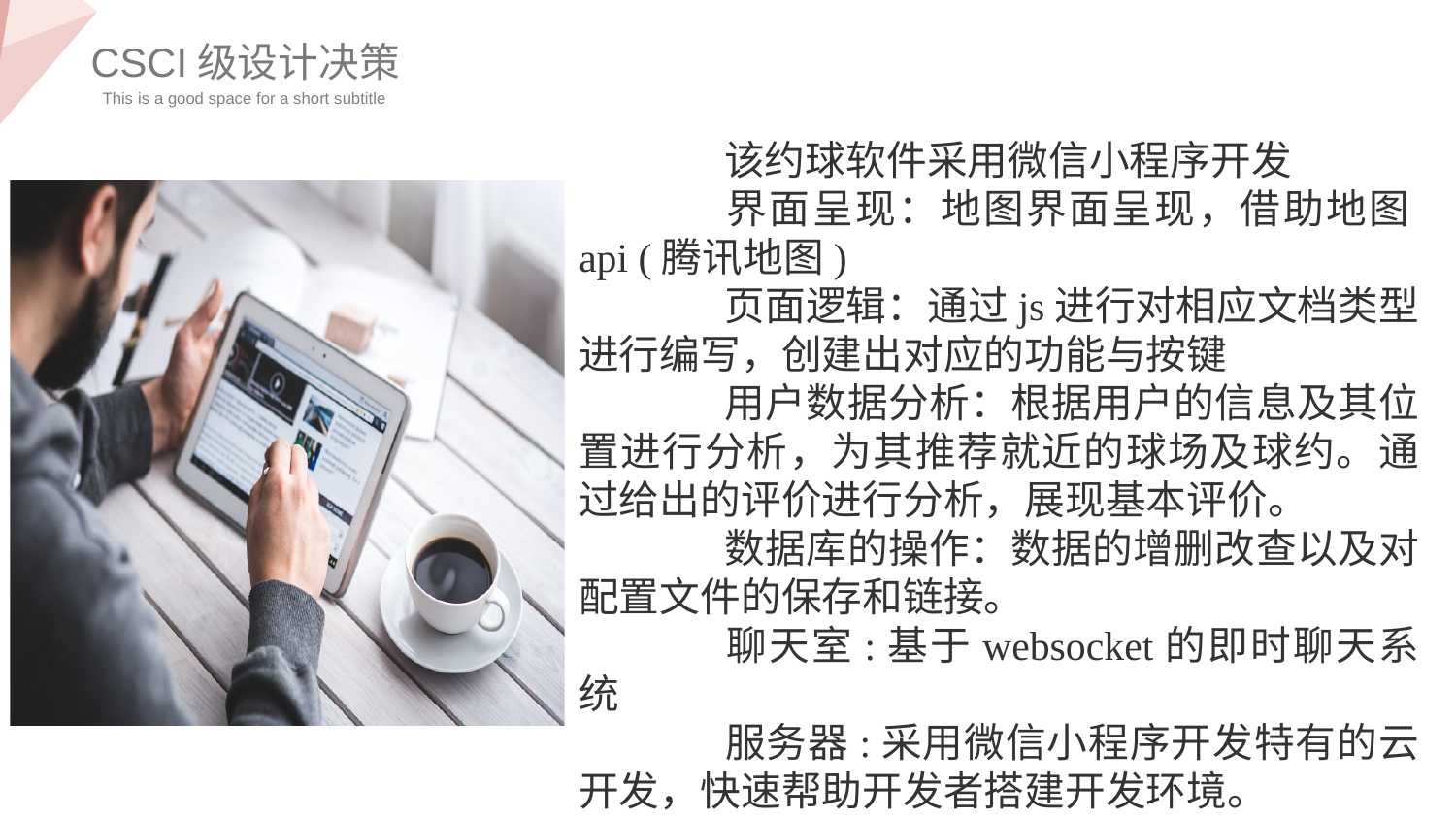

CSCI级设计决策
This is a good space for a short subtitle
	该约球软件采用微信小程序开发
	界面呈现：地图界面呈现，借助地图api (腾讯地图)
	页面逻辑：通过js进行对相应文档类型进行编写，创建出对应的功能与按键
	用户数据分析：根据用户的信息及其位置进行分析，为其推荐就近的球场及球约。通过给出的评价进行分析，展现基本评价。
	数据库的操作：数据的增删改查以及对配置文件的保存和链接。
	聊天室:基于websocket的即时聊天系统
	服务器:采用微信小程序开发特有的云开发，快速帮助开发者搭建开发环境。